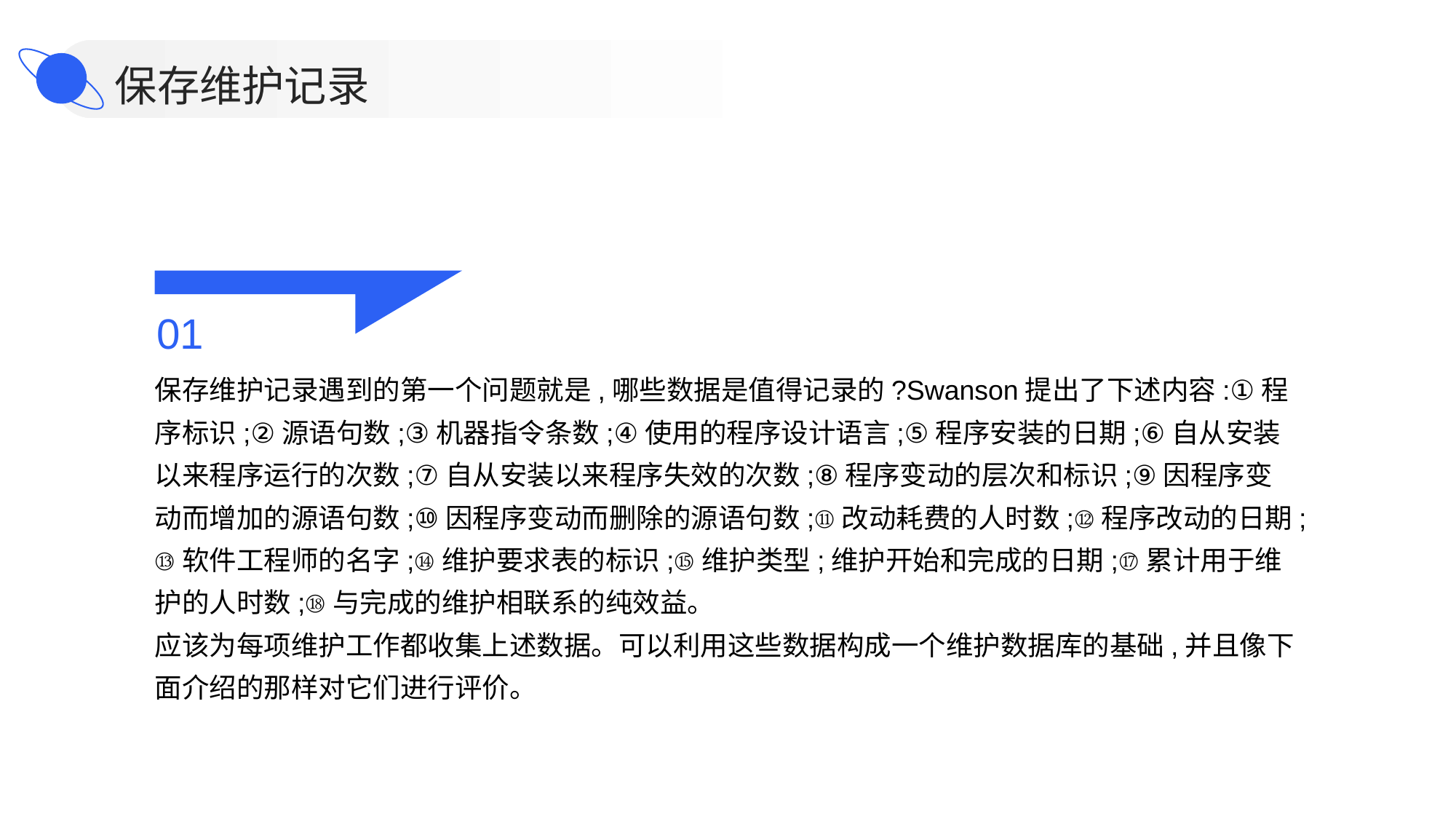

保存维护记录

01
保存维护记录遇到的第一个问题就是,哪些数据是值得记录的?Swanson提出了下述内容:①程序标识;②源语句数;③机器指令条数;④使用的程序设计语言;⑤程序安装的日期;⑥自从安装以来程序运行的次数;⑦自从安装以来程序失效的次数;⑧程序变动的层次和标识;⑨因程序变动而增加的源语句数;⑩因程序变动而删除的源语句数;⑪改动耗费的人时数;⑫程序改动的日期;⑬软件工程师的名字;⑭维护要求表的标识;⑮维护类型;维护开始和完成的日期;⑰累计用于维护的人时数;⑱与完成的维护相联系的纯效益。
应该为每项维护工作都收集上述数据。可以利用这些数据构成一个维护数据库的基础,并且像下面介绍的那样对它们进行评价。